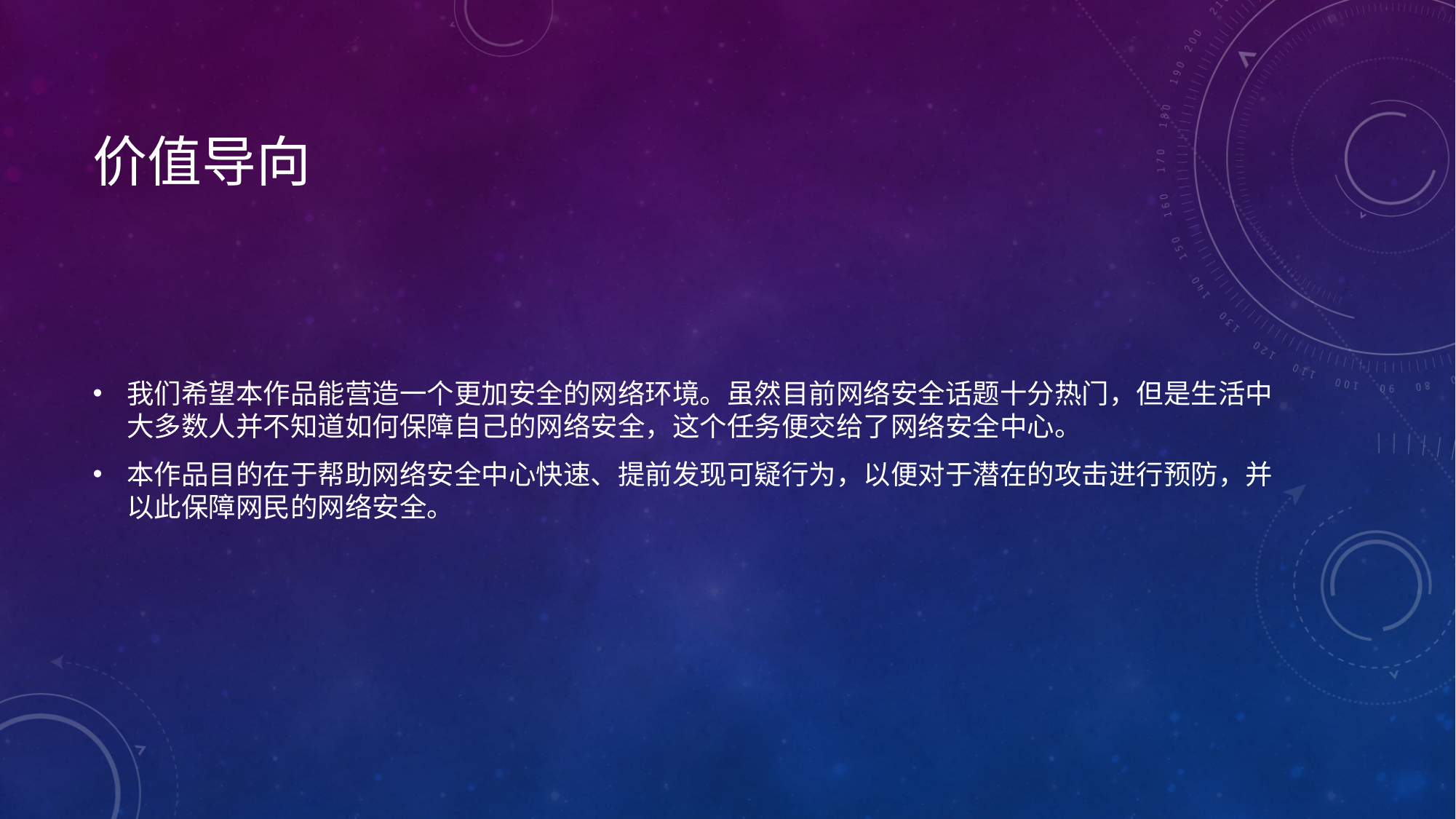

# 价值导向
我们希望本作品能营造一个更加安全的网络环境。虽然目前网络安全话题十分热门，但是生活中大多数人并不知道如何保障自己的网络安全，这个任务便交给了网络安全中心。
本作品目的在于帮助网络安全中心快速、提前发现可疑行为，以便对于潜在的攻击进行预防，并以此保障网民的网络安全。